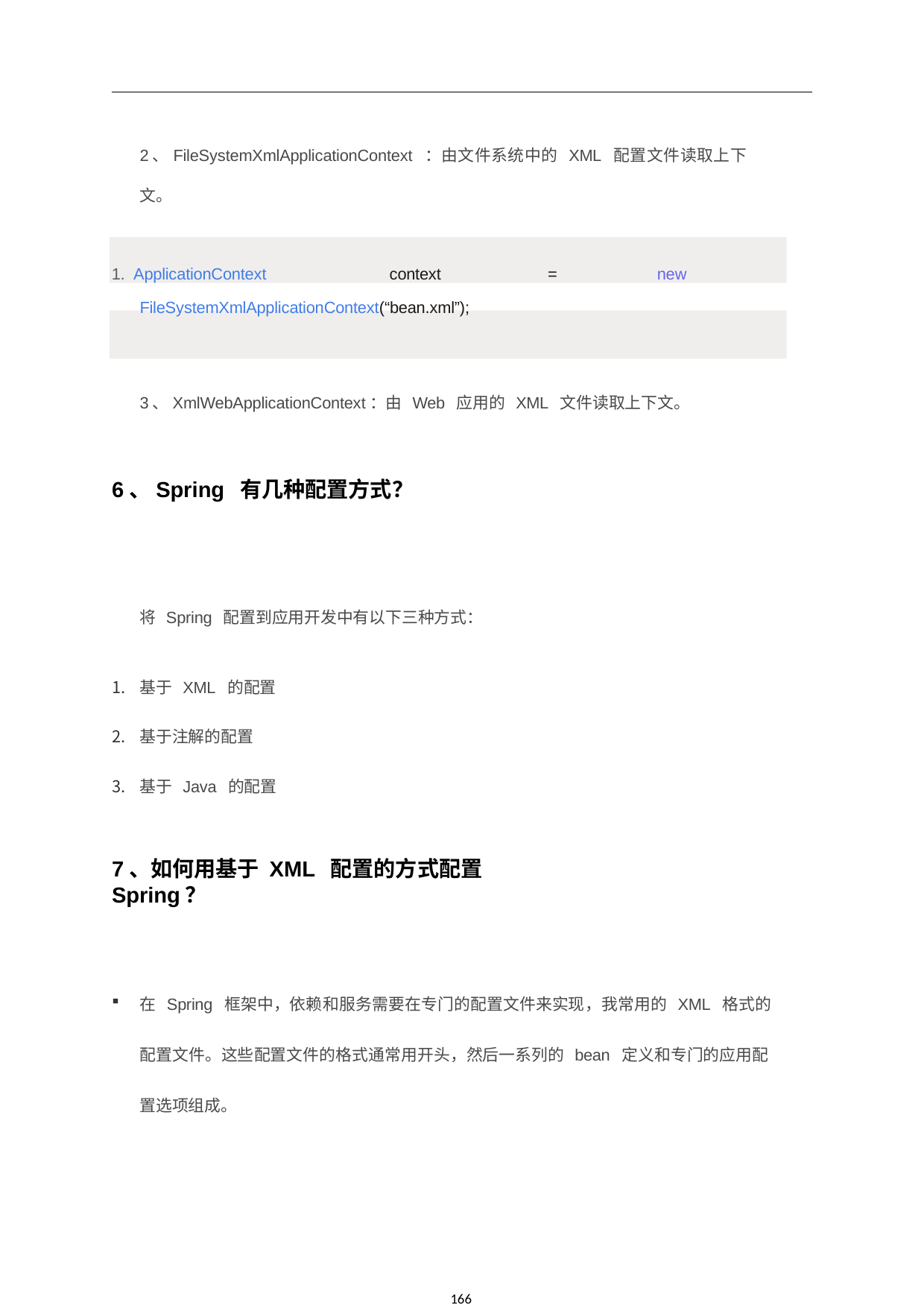

2、FileSystemXmlApplicationContext ：由文件系统中的 XML 配置文件读取上下

文。

1. ApplicationContext	context	=	new
FileSystemXmlApplicationContext(“bean.xml”);

3、XmlWebApplicationContext：由 Web 应用的 XML 文件读取上下文。
6、Spring 有几种配置方式？
将 Spring 配置到应用开发中有以下三种方式：

基于 XML 的配置

基于注解的配置

基于 Java 的配置
7、如何用基于 XML 配置的方式配置 Spring？
在 Spring 框架中，依赖和服务需要在专门的配置文件来实现，我常用的 XML 格式的
配置文件。这些配置文件的格式通常用开头，然后一系列的 bean 定义和专门的应用配 置选项组成。
166